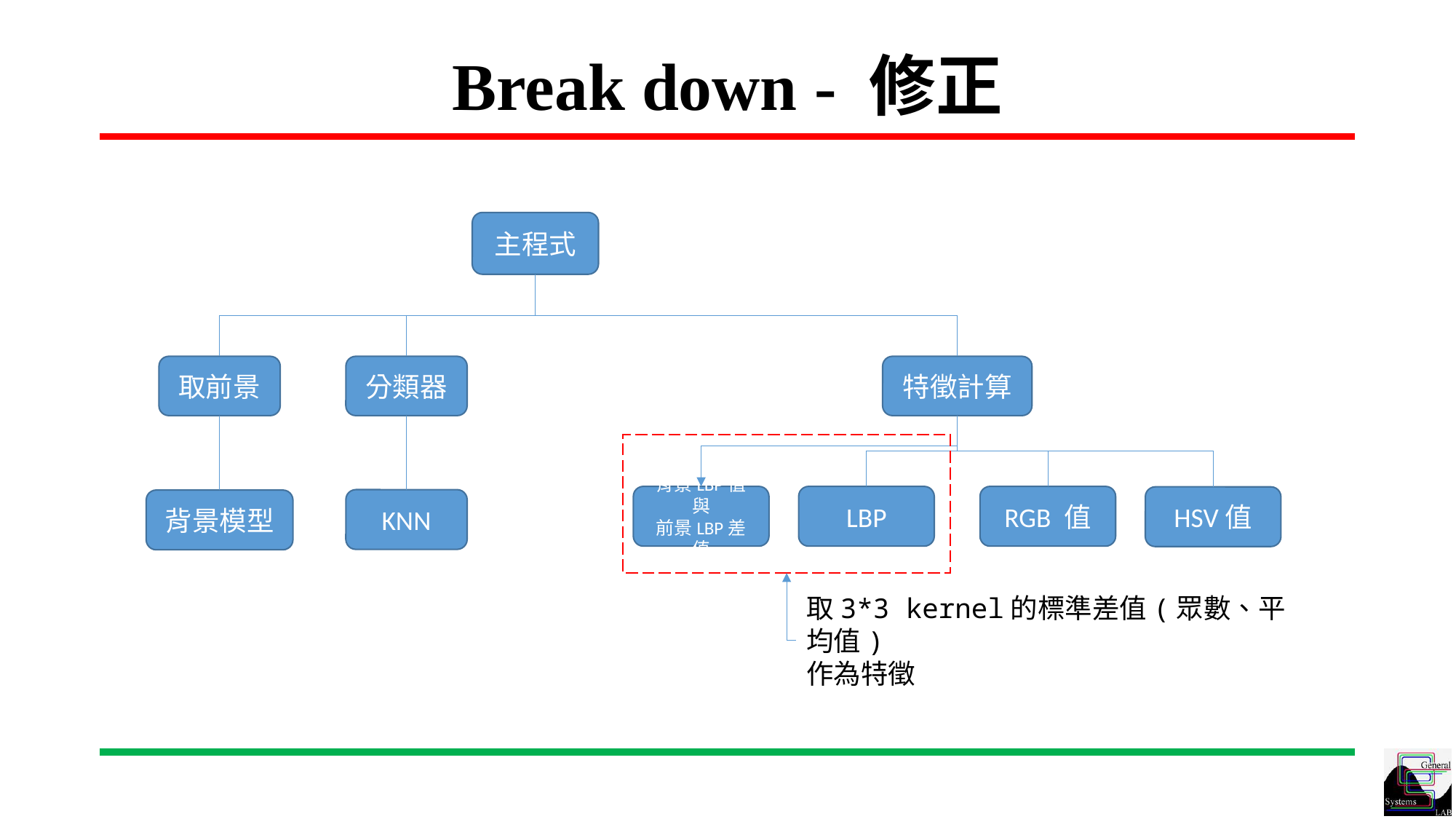

# Break down - 修正
主程式
取前景
分類器
特徵計算

背景LBP值與
前景LBP差值
LBP
RGB 值
HSV值
KNN
背景模型
取3*3 kernel的標準差值(眾數、平均值)
作為特徵